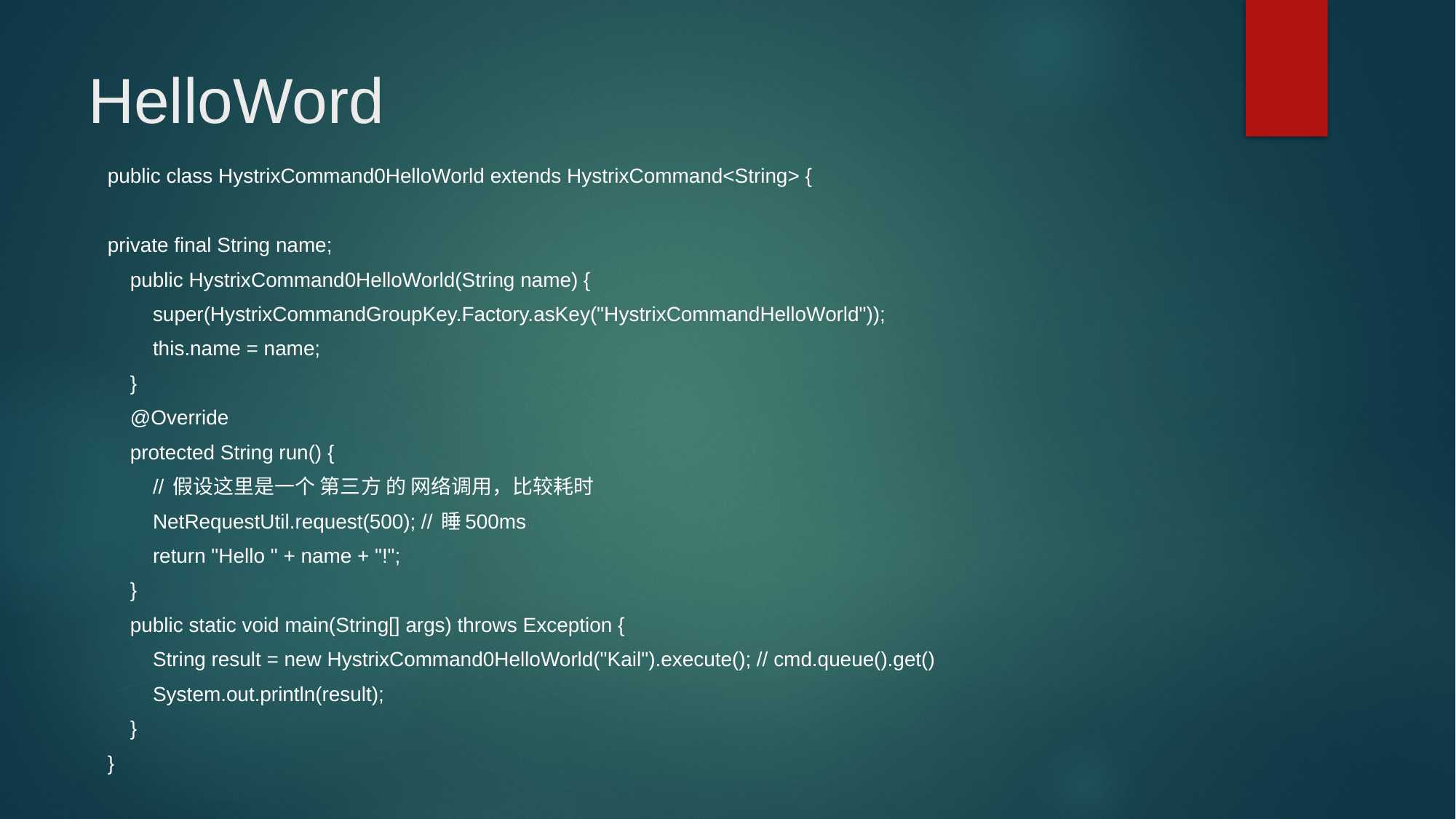

# HelloWord
public class HystrixCommand0HelloWorld extends HystrixCommand<String> {

private final String name;
    public HystrixCommand0HelloWorld(String name) {
        super(HystrixCommandGroupKey.Factory.asKey("HystrixCommandHelloWorld"));
        this.name = name;
    }
    @Override
    protected String run() {
        // 假设这里是一个 第三方 的 网络调用，比较耗时
        NetRequestUtil.request(500); // 睡500ms
        return "Hello " + name + "!";
    }
    public static void main(String[] args) throws Exception {
        String result = new HystrixCommand0HelloWorld("Kail").execute(); // cmd.queue().get()
        System.out.println(result);
    }
}